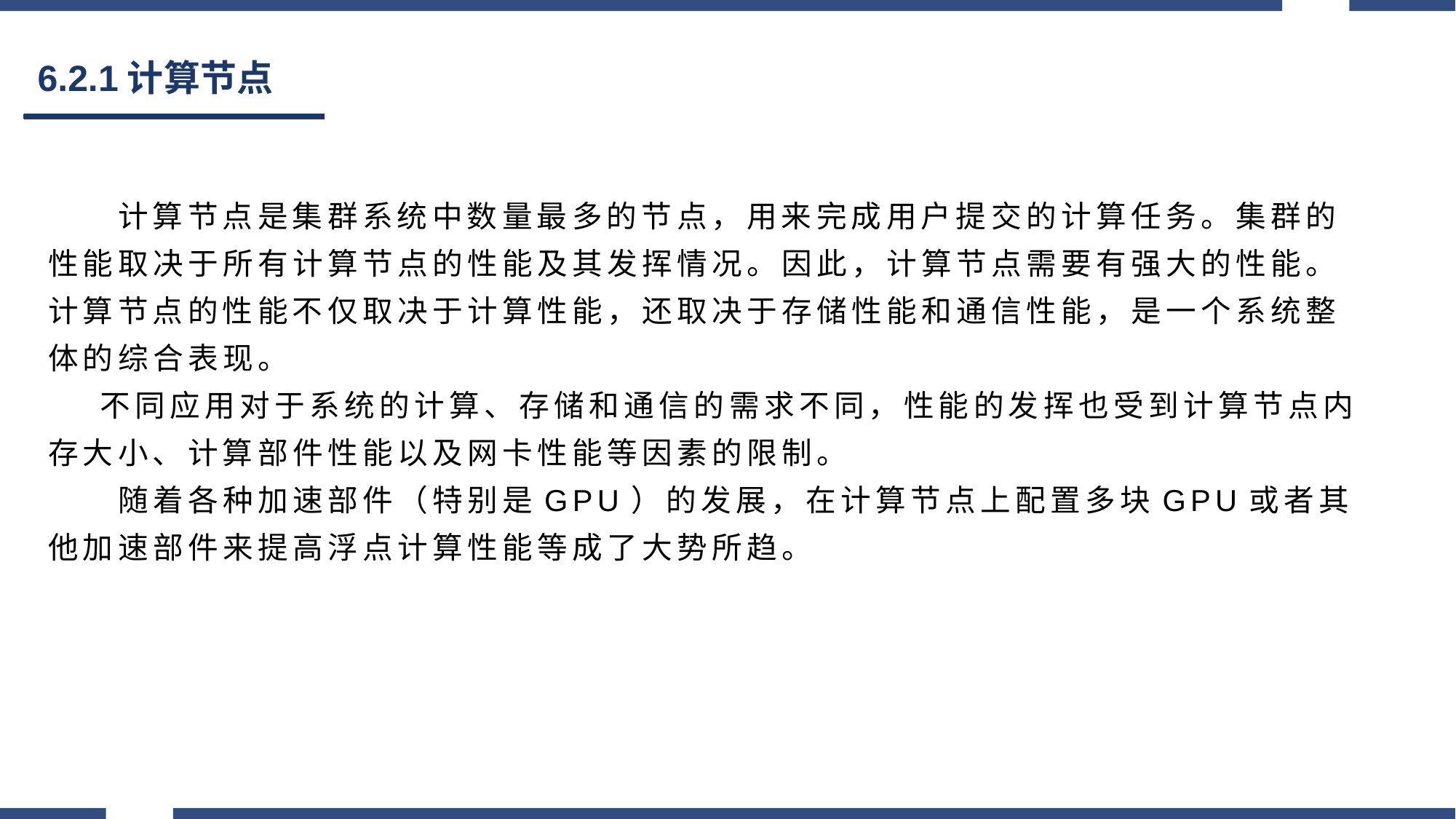

# 6.2.1计算节点
　　计算节点是集群系统中数量最多的节点，用来完成用户提交的计算任务。集群的性能取决于所有计算节点的性能及其发挥情况。因此，计算节点需要有强大的性能。计算节点的性能不仅取决于计算性能，还取决于存储性能和通信性能，是一个系统整体的综合表现。
    不同应用对于系统的计算、存储和通信的需求不同，性能的发挥也受到计算节点内存大小、计算部件性能以及网卡性能等因素的限制。
　　随着各种加速部件（特别是GPU）的发展，在计算节点上配置多块GPU或者其他加速部件来提高浮点计算性能等成了大势所趋。